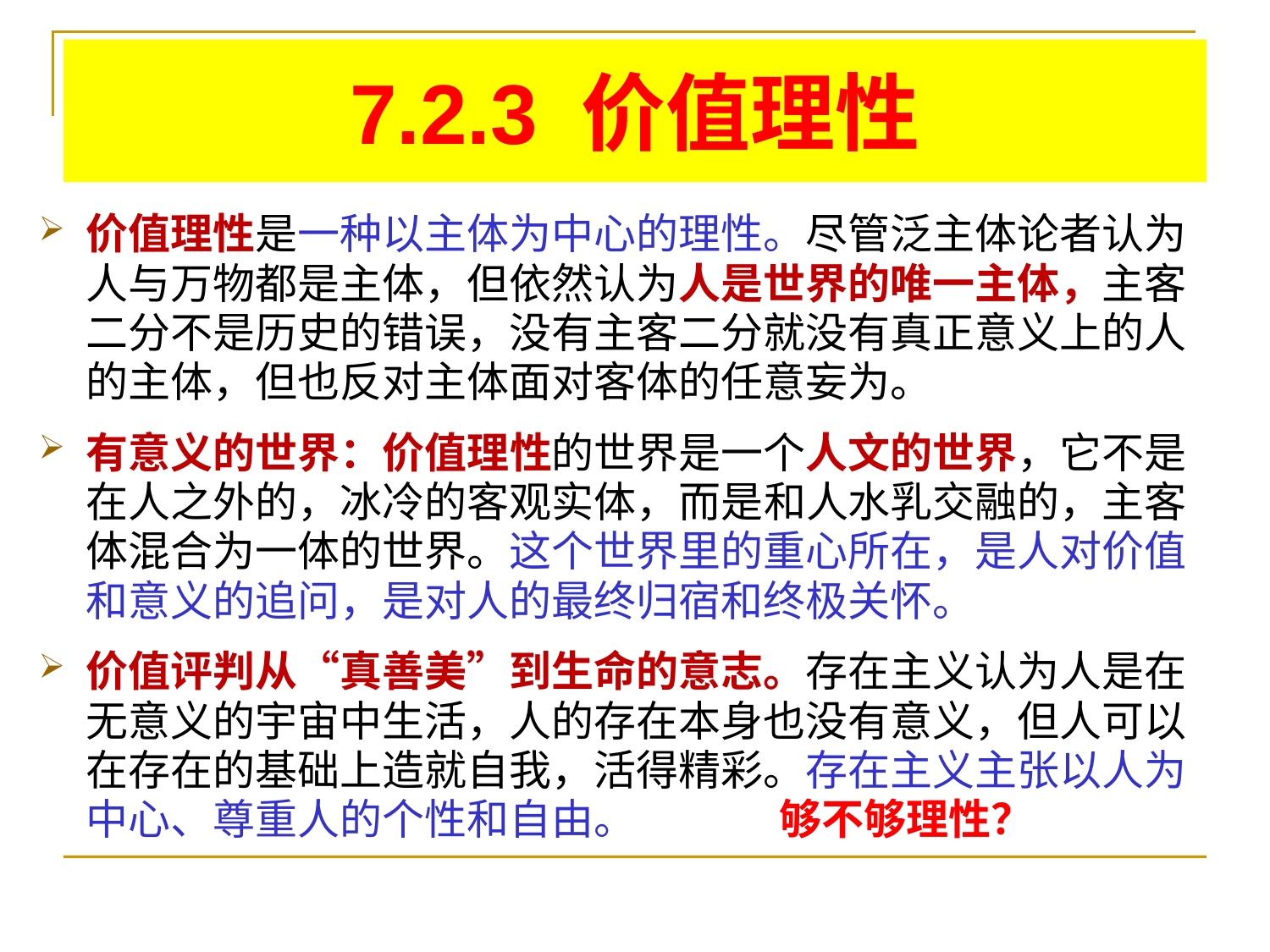

# 7.2.3 价值理性
价值理性是一种以主体为中心的理性。尽管泛主体论者认为人与万物都是主体，但依然认为人是世界的唯一主体，主客二分不是历史的错误，没有主客二分就没有真正意义上的人的主体，但也反对主体面对客体的任意妄为。
有意义的世界：价值理性的世界是一个人文的世界，它不是在人之外的，冰冷的客观实体，而是和人水乳交融的，主客体混合为一体的世界。这个世界里的重心所在，是人对价值和意义的追问，是对人的最终归宿和终极关怀。
价值评判从“真善美”到生命的意志。存在主义认为人是在无意义的宇宙中生活，人的存在本身也没有意义，但人可以在存在的基础上造就自我，活得精彩。存在主义主张以人为中心、尊重人的个性和自由。               够不够理性？
17